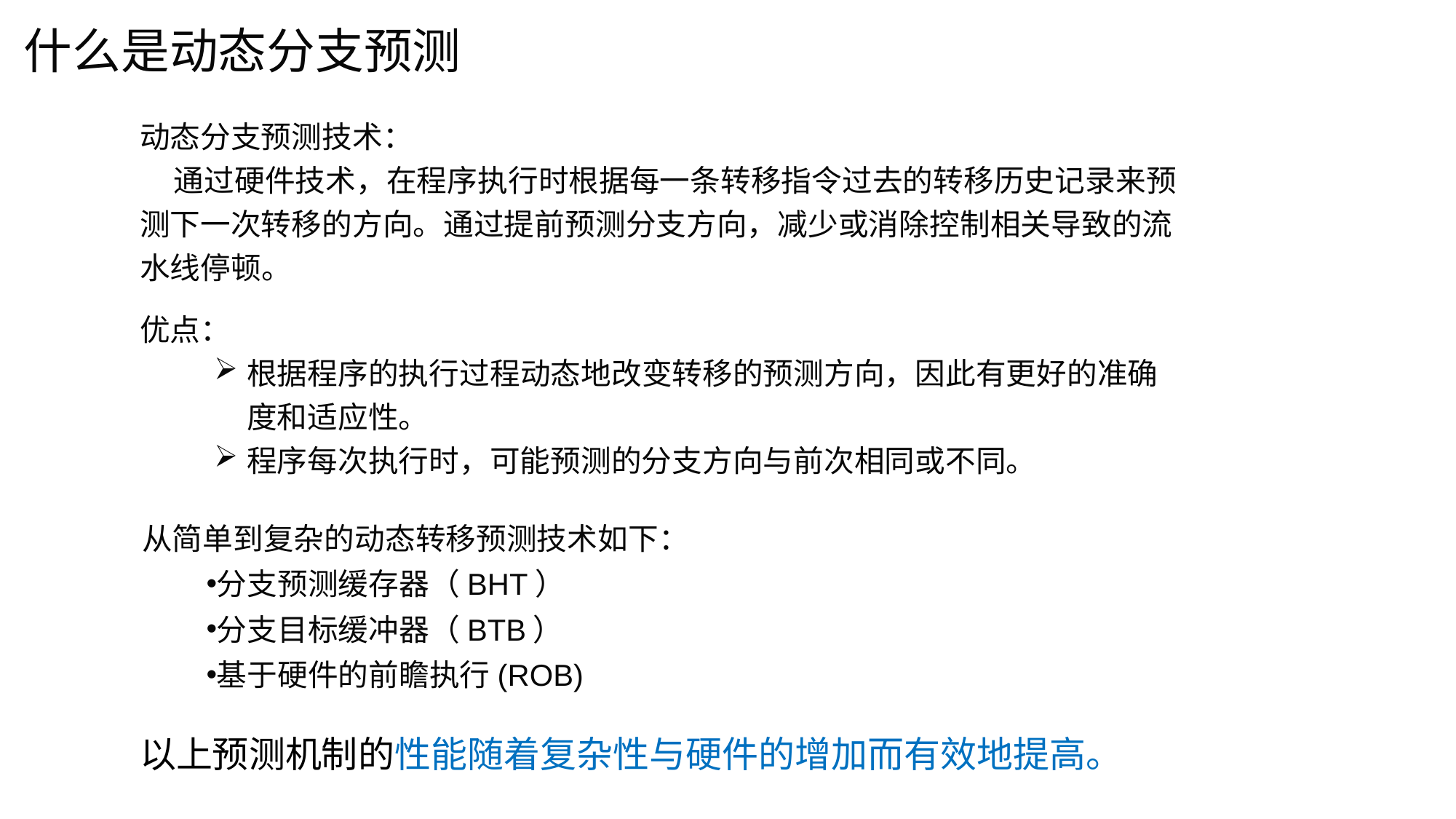

什么是动态分支预测
动态分支预测技术：
    通过硬件技术，在程序执行时根据每一条转移指令过去的转移历史记录来预测下一次转移的方向。通过提前预测分支方向，减少或消除控制相关导致的流水线停顿。
优点：
根据程序的执行过程动态地改变转移的预测方向，因此有更好的准确度和适应性。
程序每次执行时，可能预测的分支方向与前次相同或不同。
从简单到复杂的动态转移预测技术如下：
分支预测缓存器（BHT）
分支目标缓冲器（BTB）
基于硬件的前瞻执行(ROB)

以上预测机制的性能随着复杂性与硬件的增加而有效地提高。
111